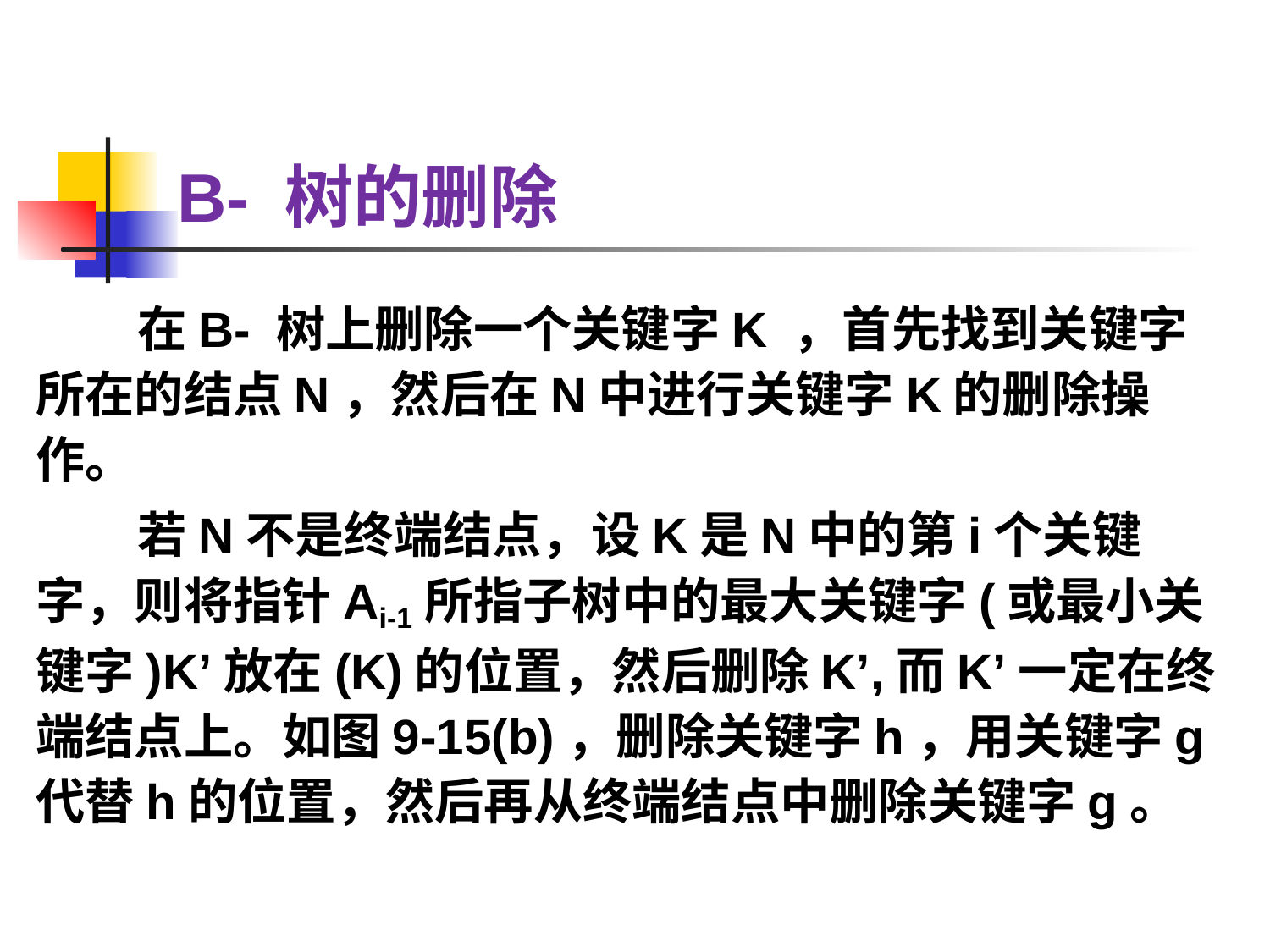

# B- 树的删除
        在B- 树上删除一个关键字K ，首先找到关键字所在的结点N，然后在N中进行关键字K的删除操作。
        若N不是终端结点，设K是N中的第i个关键字，则将指针Ai-1所指子树中的最大关键字(或最小关键字)K’放在(K)的位置，然后删除K’,而K’一定在终端结点上。如图9-15(b)，删除关键字h，用关键字g代替h的位置，然后再从终端结点中删除关键字g。
113